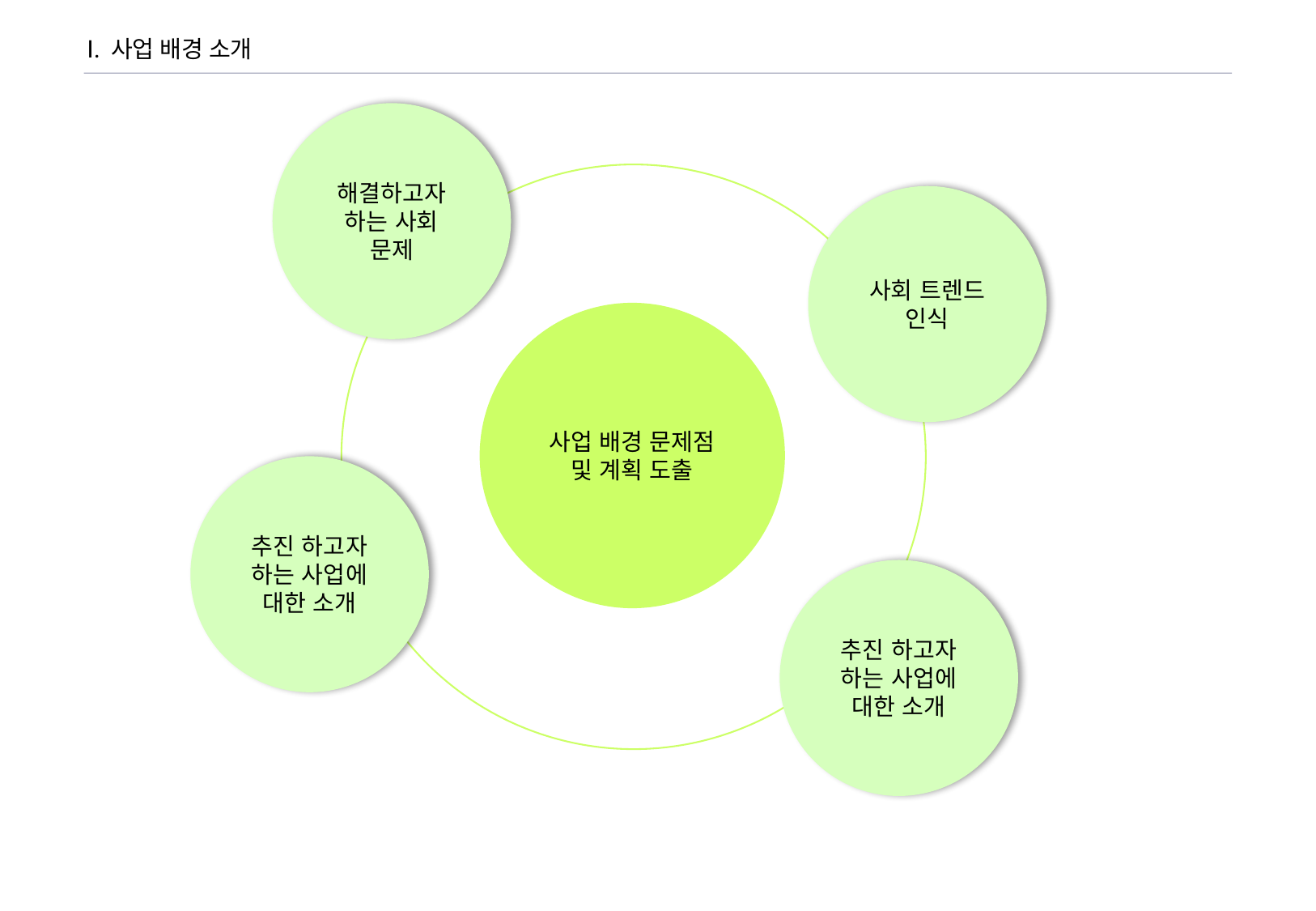

Ⅰ. 사업 배경 소개
해결하고자 하는 사회 문제

사회 트렌드 인식
사업 배경 문제점 및 계획 도출
추진 하고자 하는 사업에 대한 소개
추진 하고자 하는 사업에 대한 소개